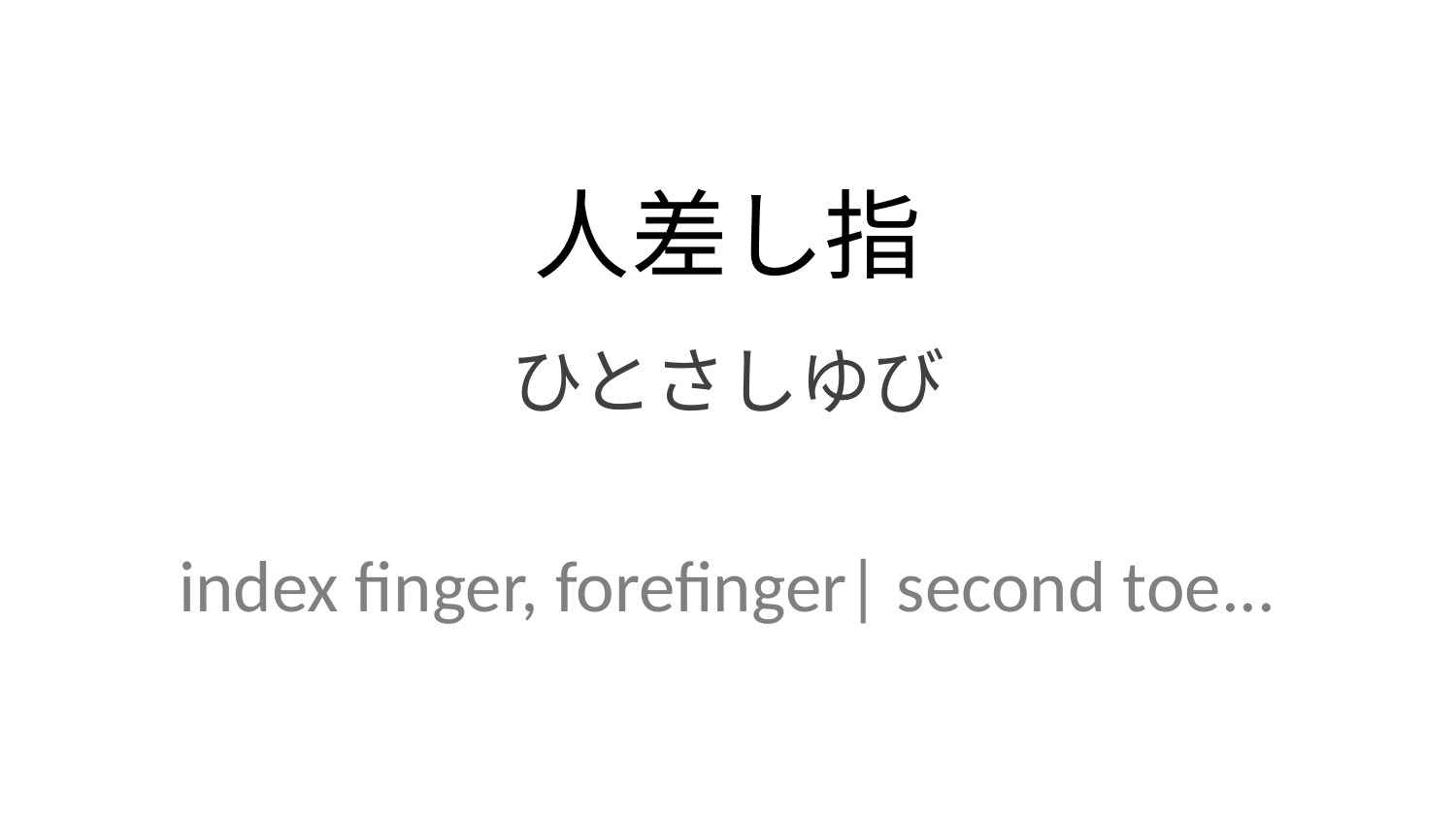

人差し指

ひとさしゆび
index finger, forefinger| second toe...